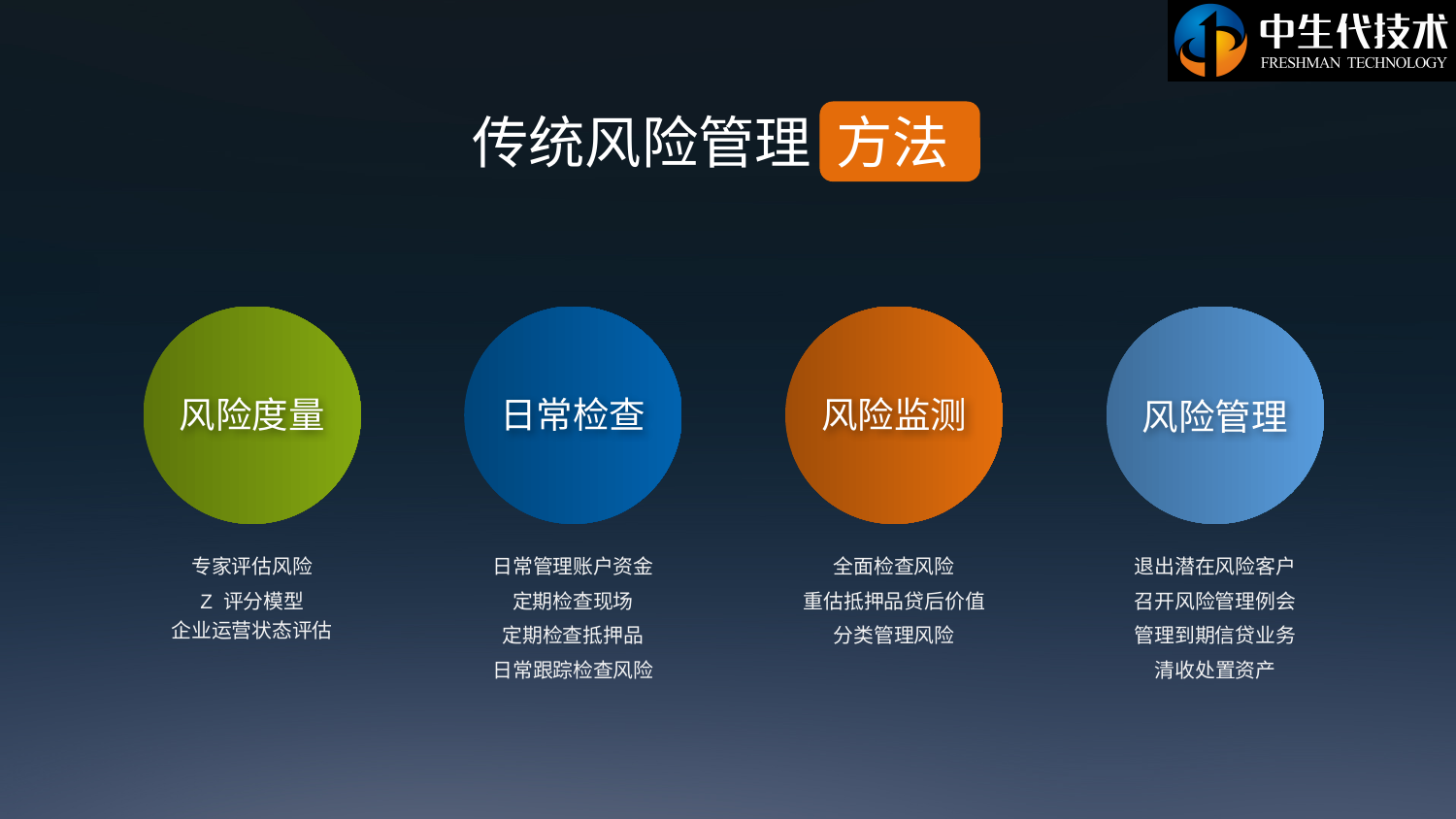

传统风险管理  方法

风险度量
日常检查
风险监测
风险管理
专家评估风险
日常管理账户资金
全面检查风险
退出潜在风险客户
Z 评分模型
定期检查现场
重估抵押品贷后价值
召开风险管理例会
企业运营状态评估
定期检查抵押品
分类管理风险
管理到期信贷业务
日常跟踪检查风险
清收处置资产